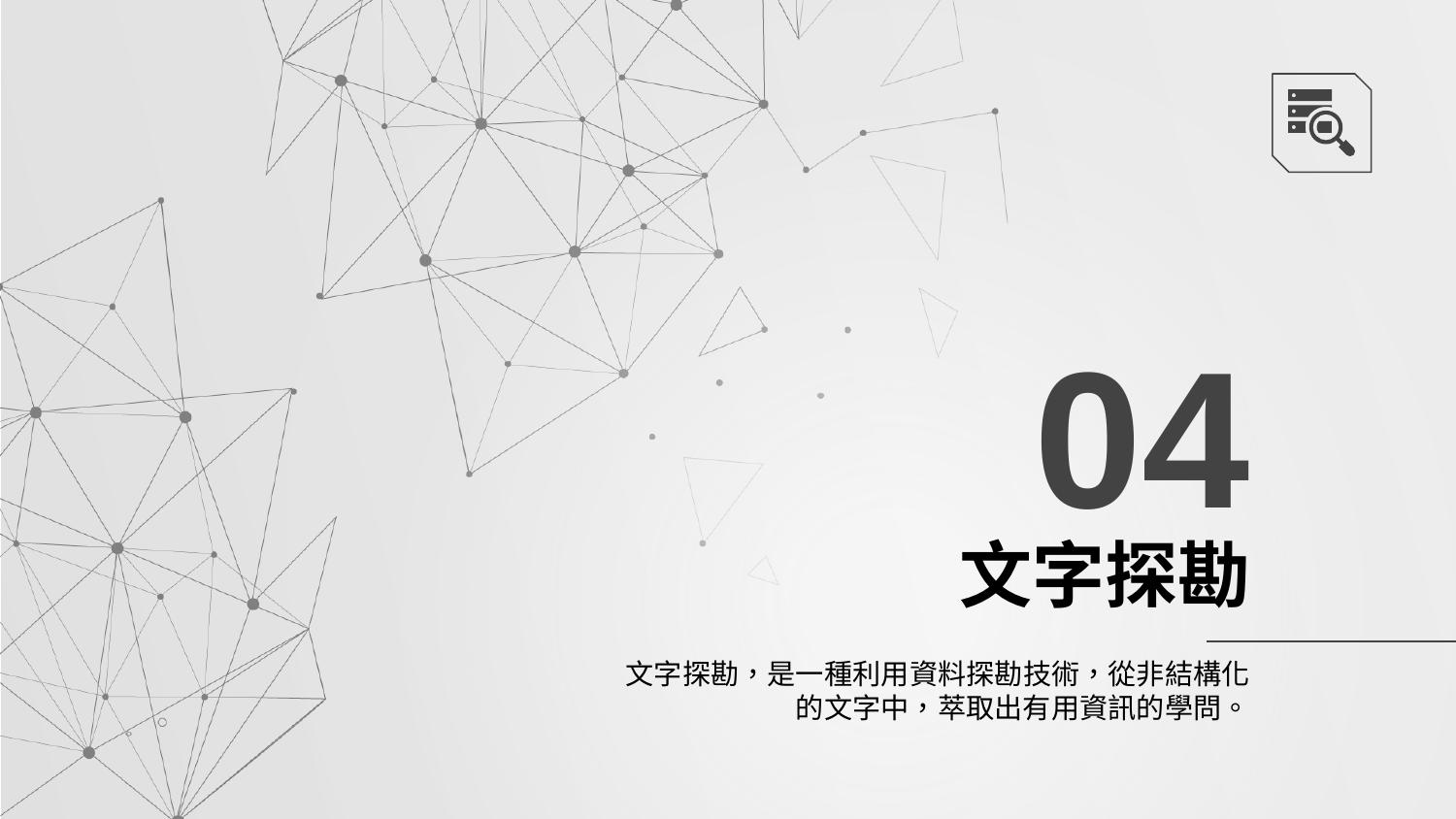

04
# 文字探勘
文字探勘，是一種利用資料探勘技術，從非結構化的文字中，萃取出有用資訊的學問。